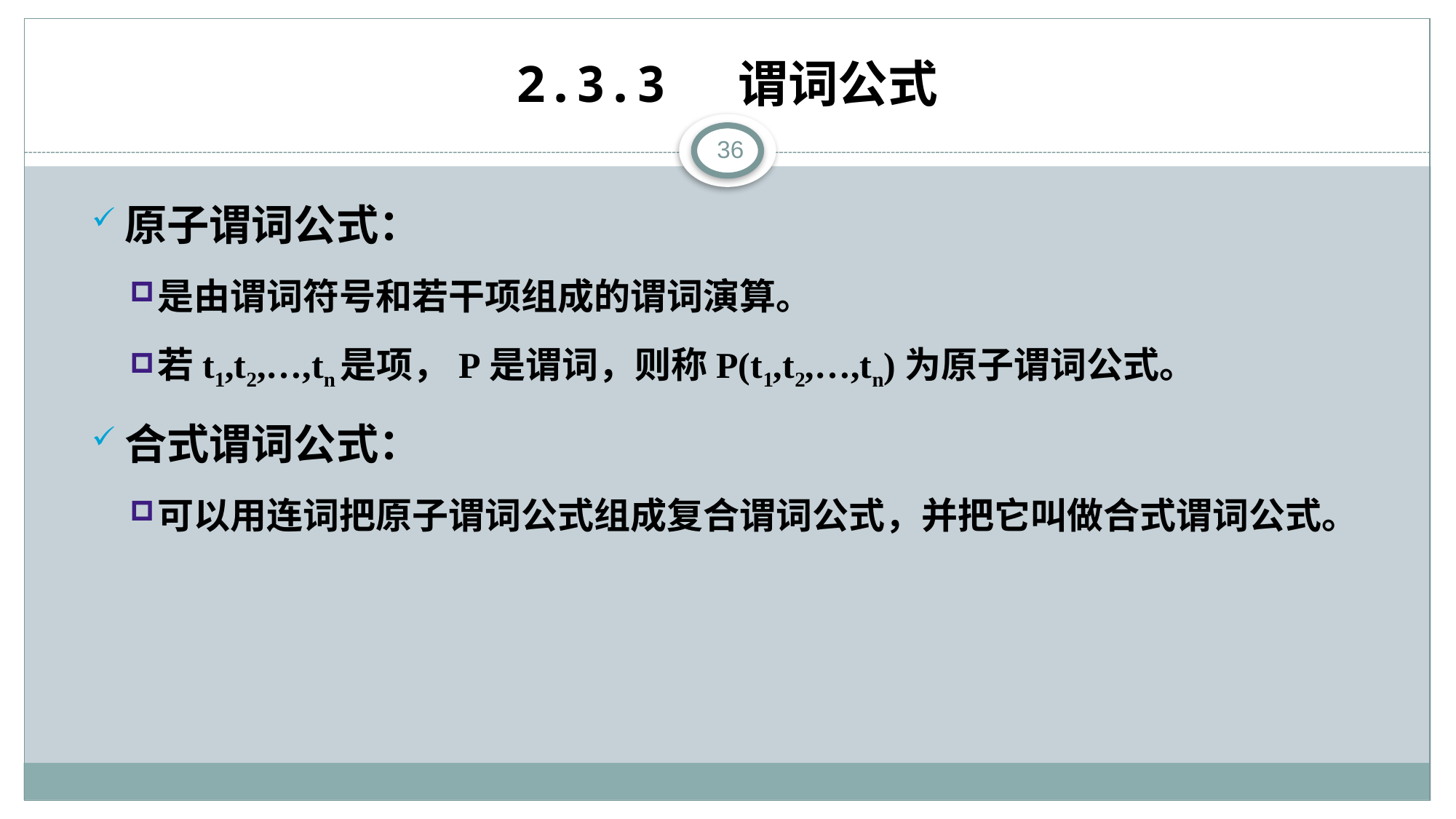

# 2.3.3  谓词公式
36
原子谓词公式：
是由谓词符号和若干项组成的谓词演算。
若t1,t2,…,tn是项，P是谓词，则称P(t1,t2,…,tn)为原子谓词公式。
合式谓词公式：
可以用连词把原子谓词公式组成复合谓词公式，并把它叫做合式谓词公式。